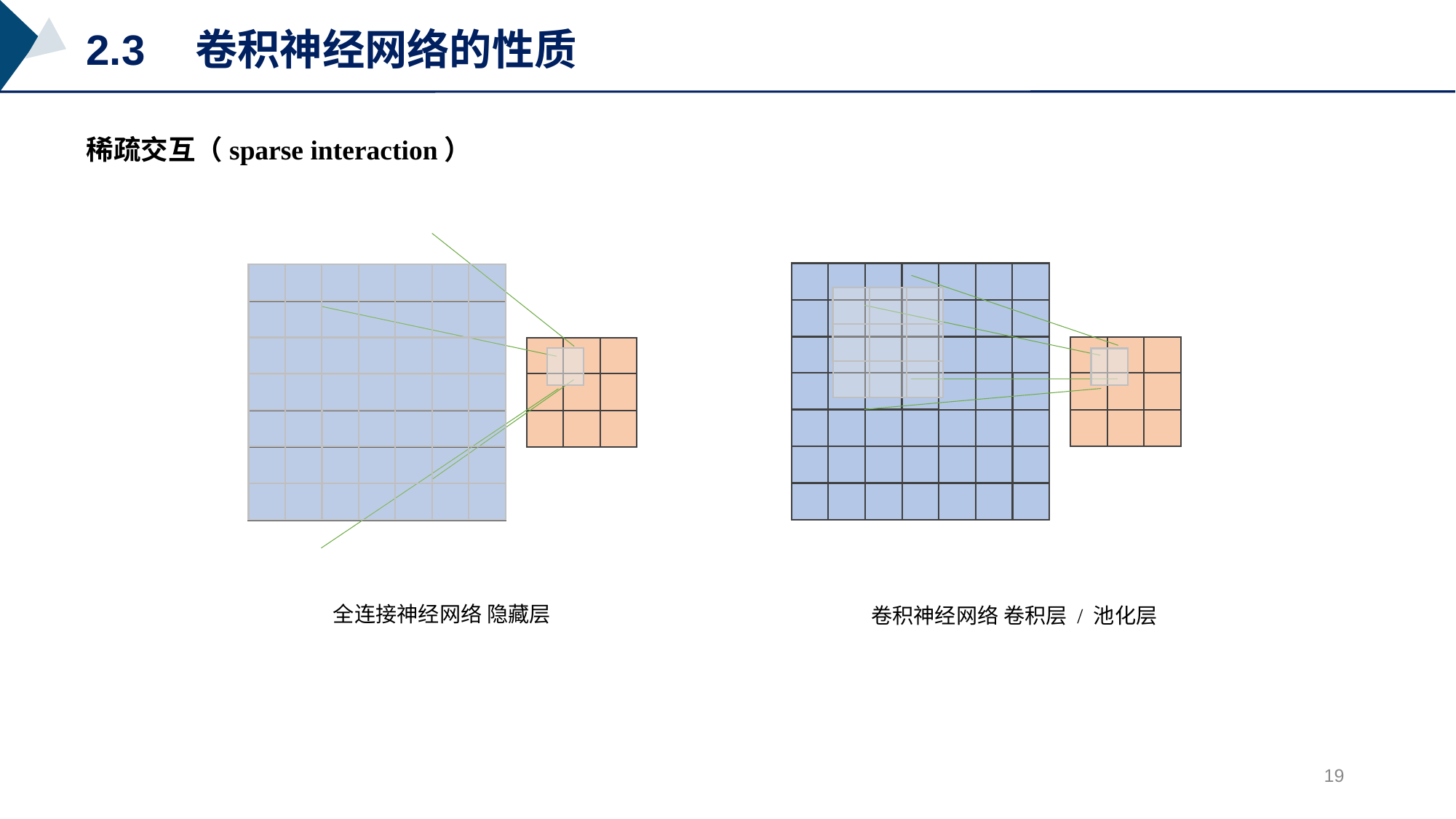

2.3	卷积神经网络的性质
稀疏交互（sparse interaction）

全连接神经网络 隐藏层
卷积神经网络 卷积层 / 池化层
19